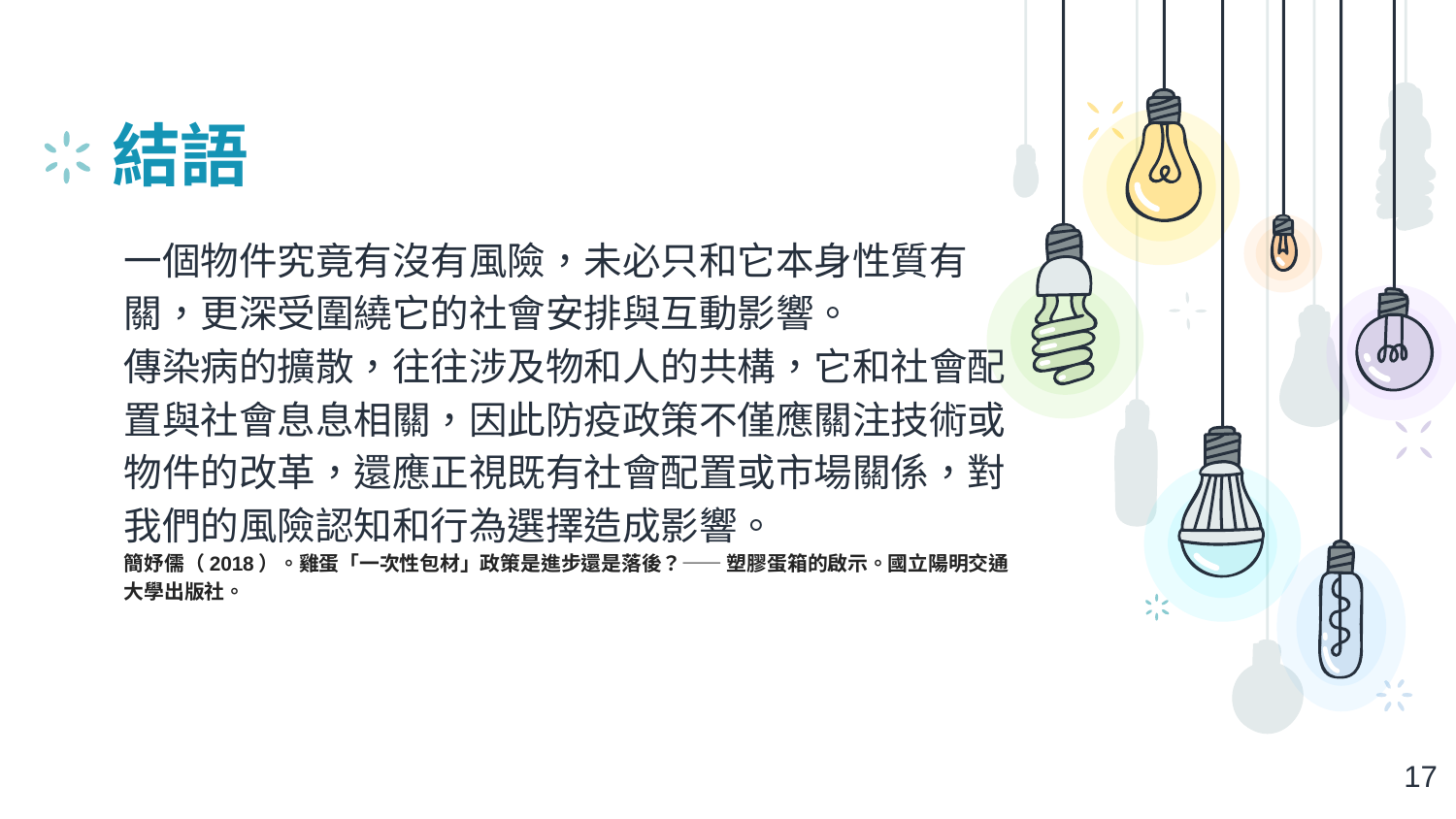

# 結語
一個物件究竟有沒有風險，未必只和它本身性質有關，更深受圍繞它的社會安排與互動影響。
傳染病的擴散，往往涉及物和人的共構，它和社會配置與社會息息相關，因此防疫政策不僅應關注技術或物件的改革，還應正視既有社會配置或市場關係，對我們的風險認知和行為選擇造成影響。
簡妤儒（2018）。雞蛋「一次性包材」政策是進步還是落後？—— 塑膠蛋箱的啟示。國立陽明交通大學出版社。
17